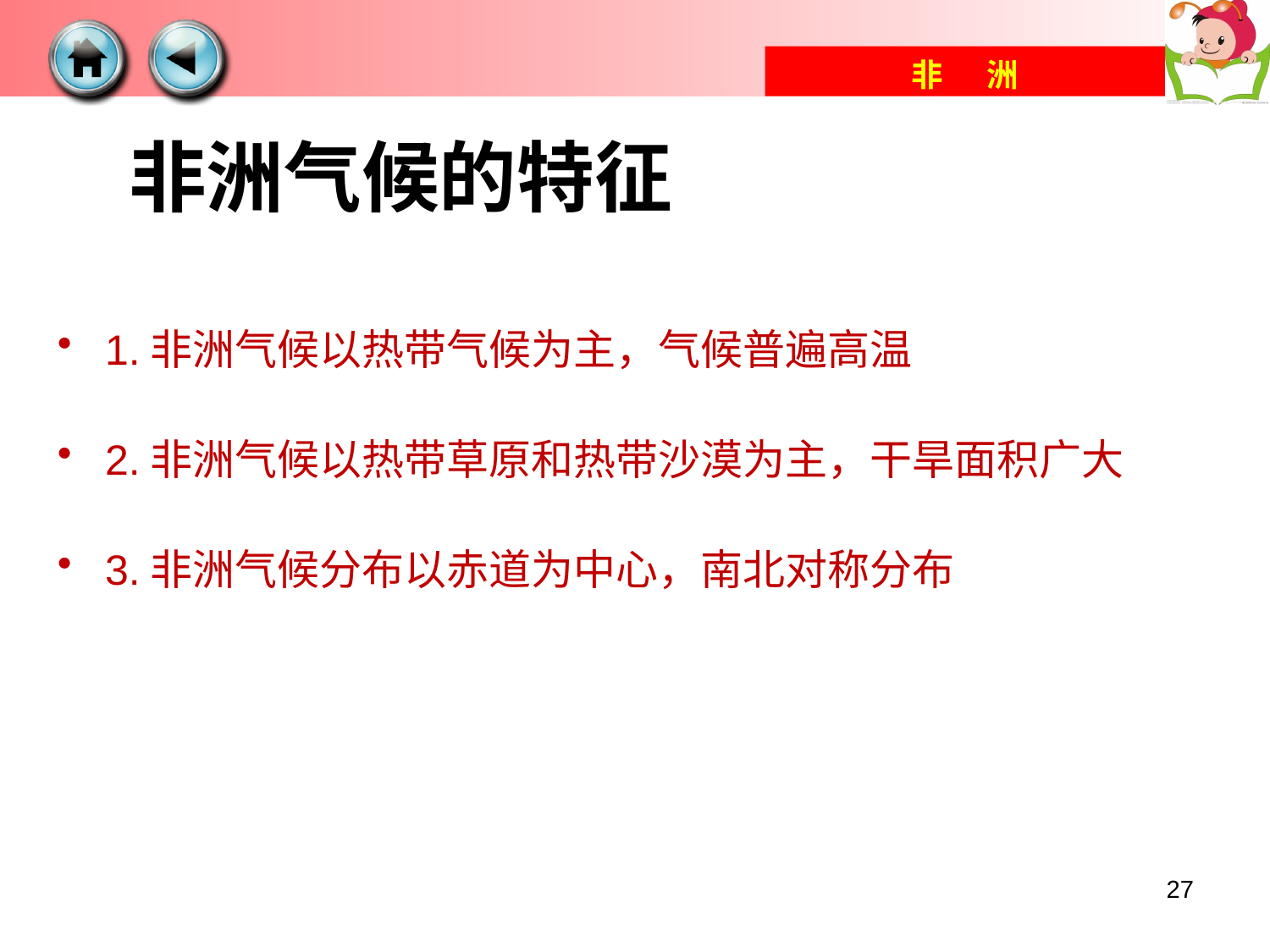

# 非洲气候的特征
1.非洲气候以热带气候为主，气候普遍高温
2.非洲气候以热带草原和热带沙漠为主，干旱面积广大
3.非洲气候分布以赤道为中心，南北对称分布
27